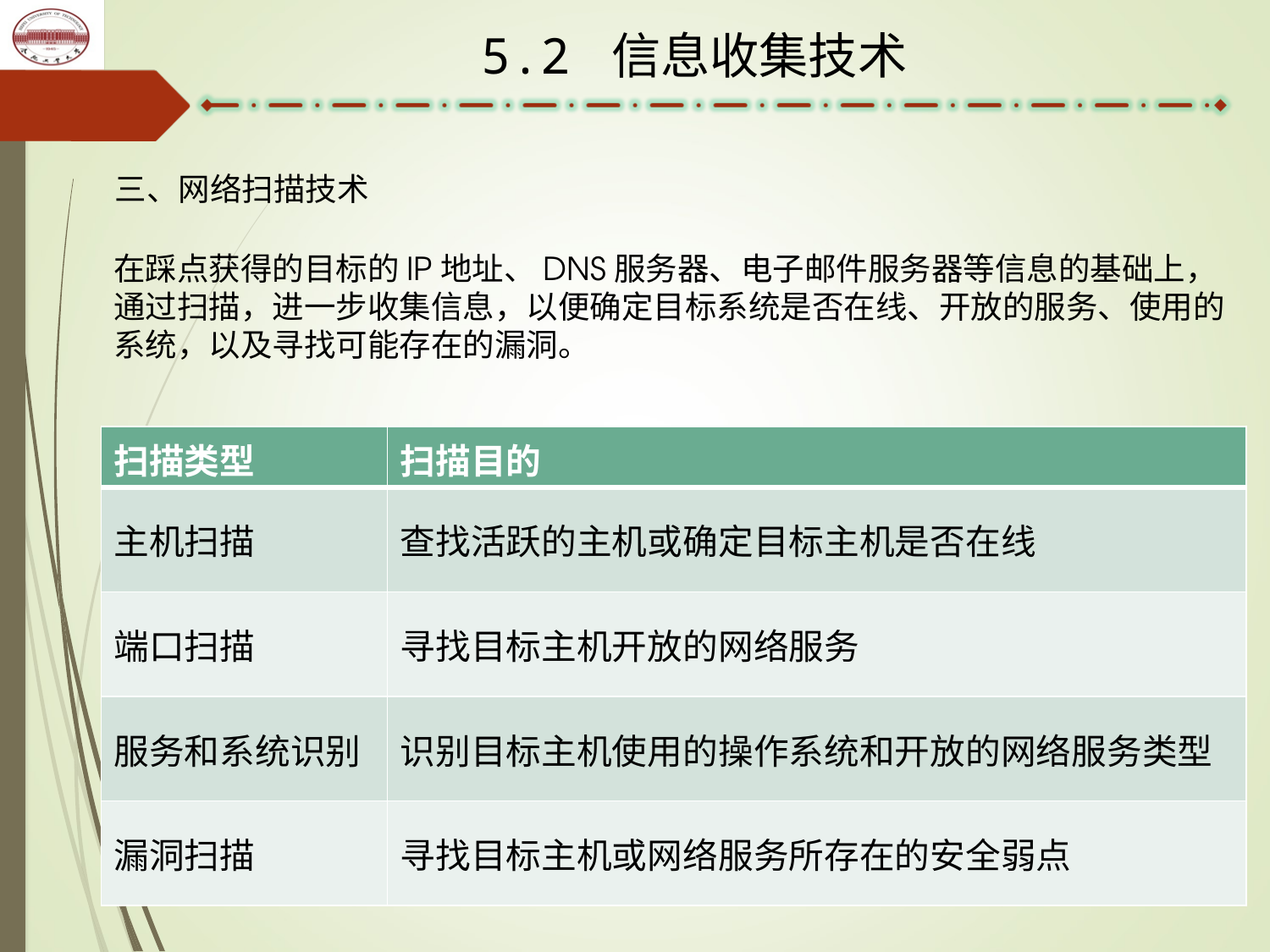

5.2 信息收集技术
三、网络扫描技术
在踩点获得的目标的IP地址、DNS服务器、电子邮件服务器等信息的基础上，通过扫描，进一步收集信息，以便确定目标系统是否在线、开放的服务、使用的系统，以及寻找可能存在的漏洞。
| 扫描类型 | 扫描目的 |
| --- | --- |
| 主机扫描 | 查找活跃的主机或确定目标主机是否在线 |
| 端口扫描 | 寻找目标主机开放的网络服务 |
| 服务和系统识别 | 识别目标主机使用的操作系统和开放的网络服务类型 |
| 漏洞扫描 | 寻找目标主机或网络服务所存在的安全弱点 |